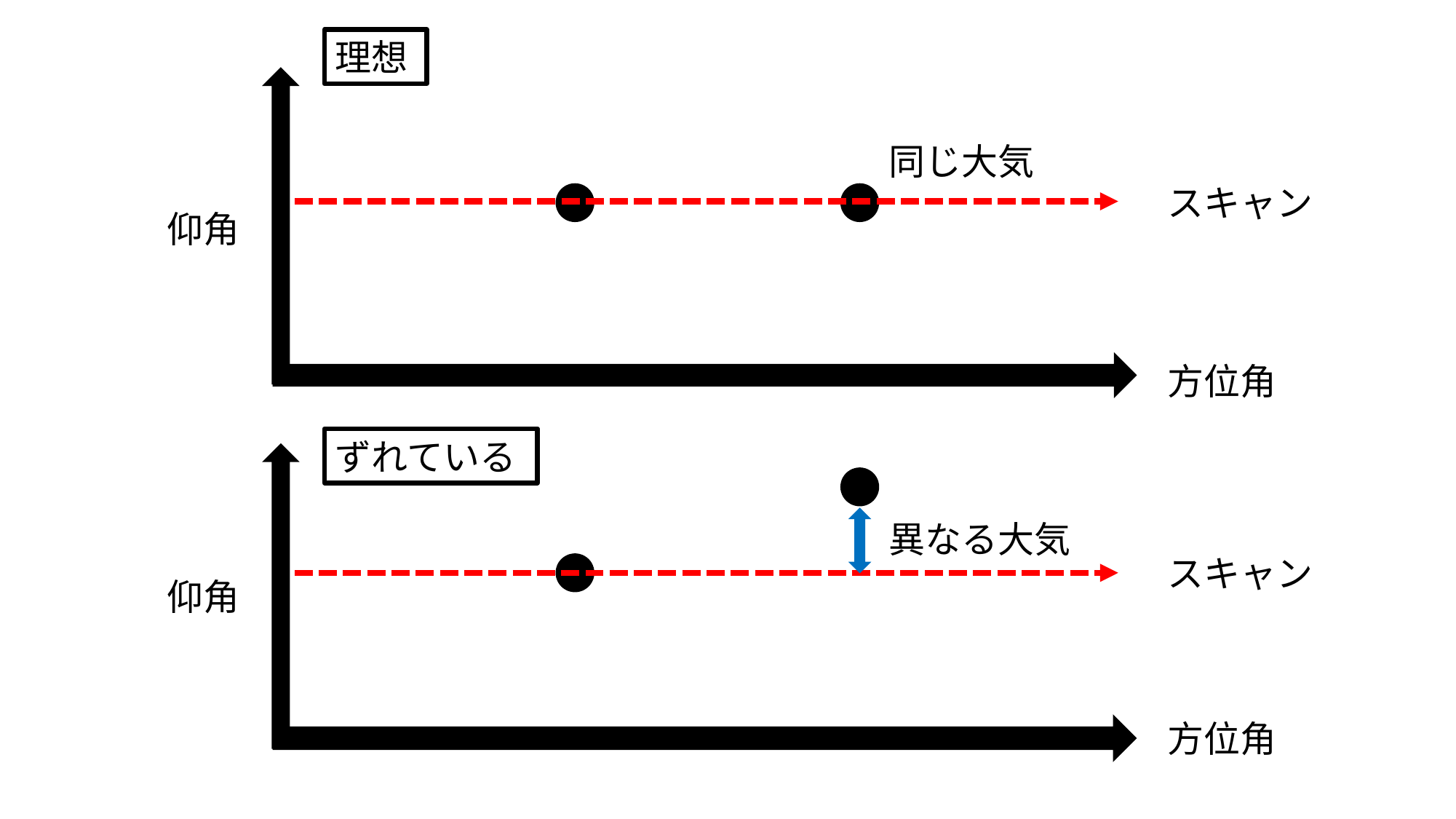

理想

同じ大気
スキャン

仰角
方位角
ずれている

異なる大気

スキャン

仰角
方位角